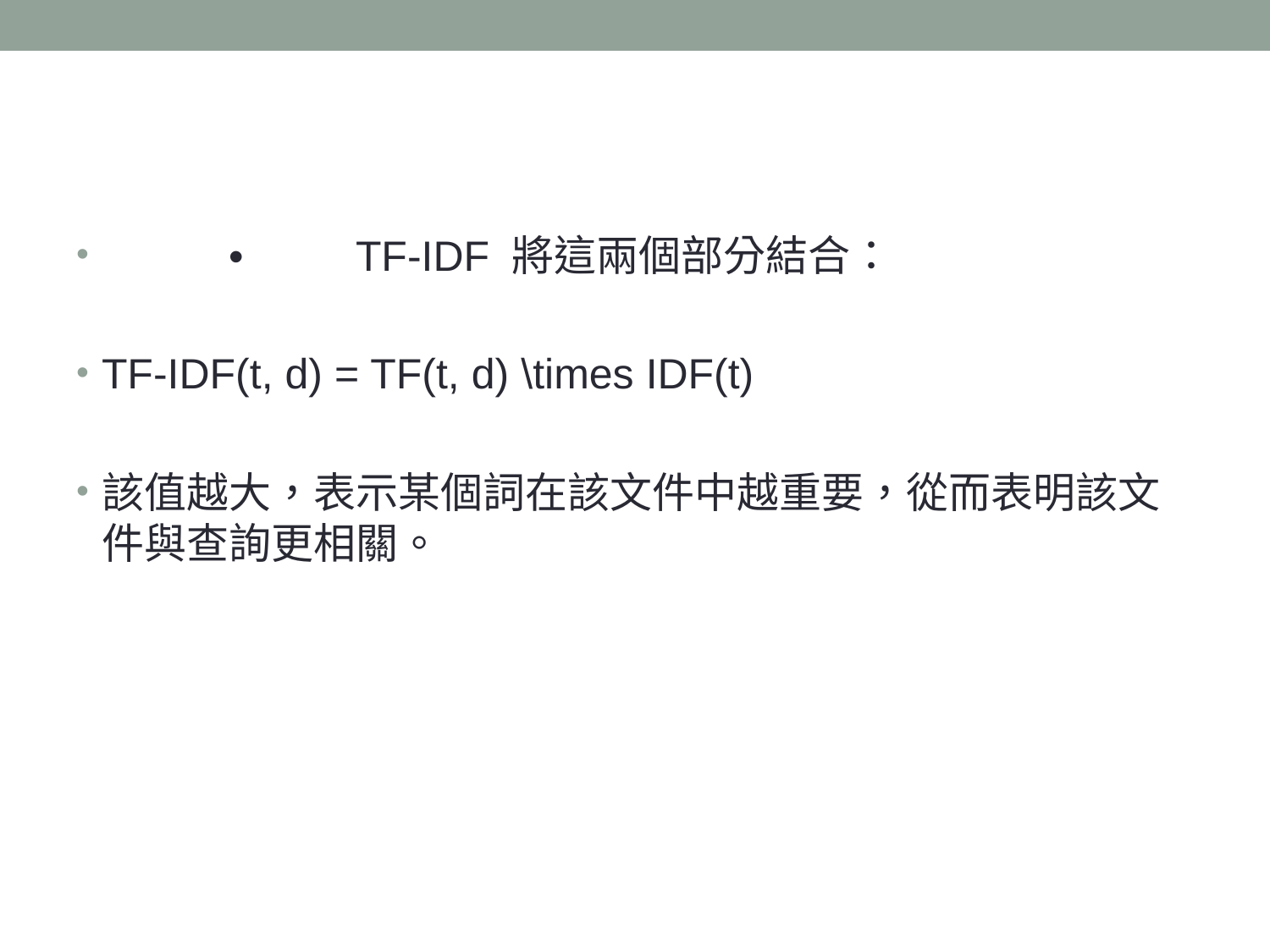

#
	•	TF-IDF 將這兩個部分結合：

TF-IDF(t, d) = TF(t, d) \times IDF(t)

該值越大，表示某個詞在該文件中越重要，從而表明該文件與查詢更相關。